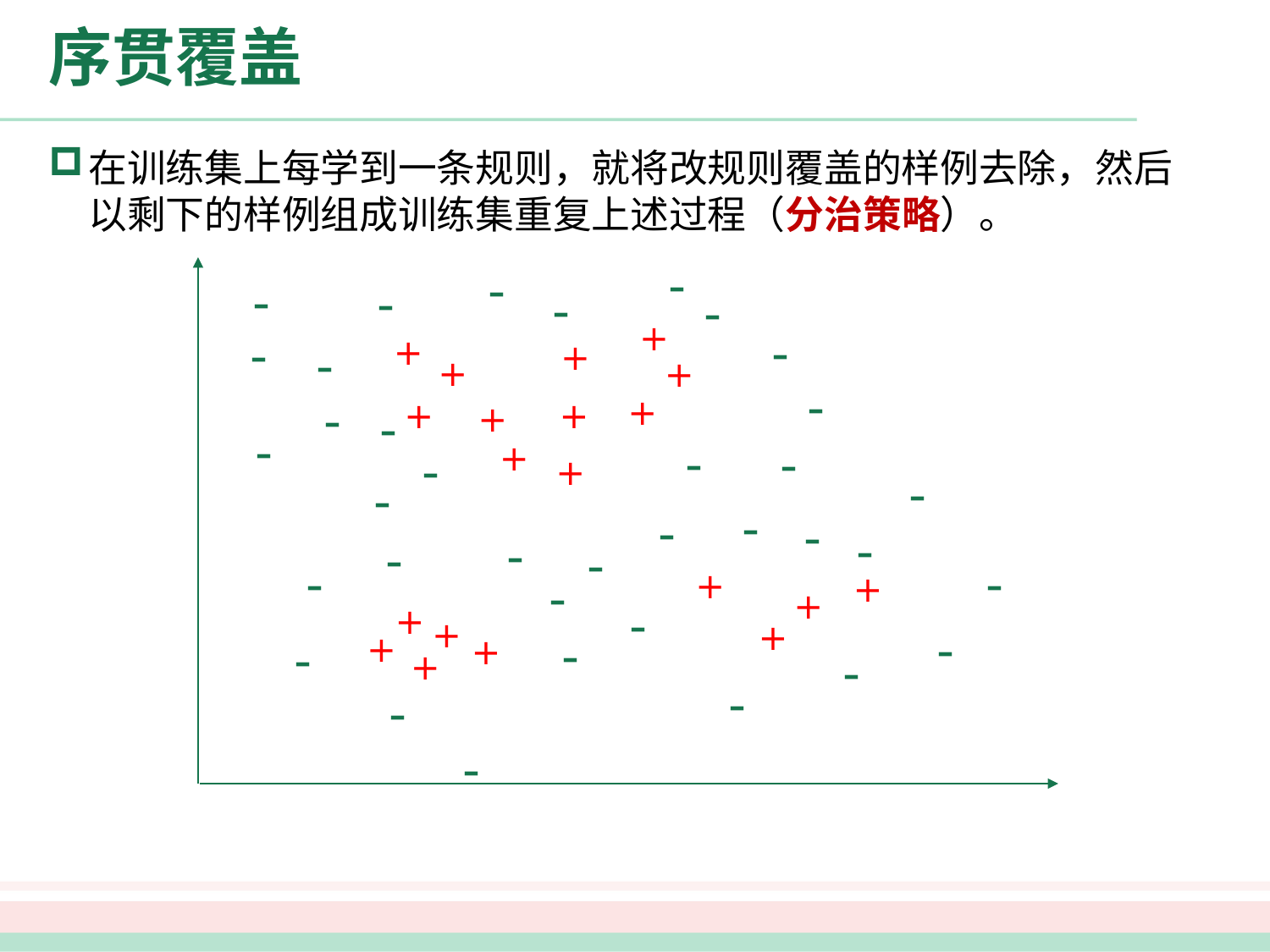

# 序贯覆盖
在训练集上每学到一条规则，就将改规则覆盖的样例去除，然后以剩下的样例组成训练集重复上述过程（分治策略）。
-
-
-
-
-
-
-
-
-
-
-
-
-
-
-
-
-
-
-
-
-
-
-
-
-
-
-
-
-
-
-
-
-
-
-
+
+
+
+
+
+
+
+
+
+
+
+
+
+
+
+
+
+
+
+
-